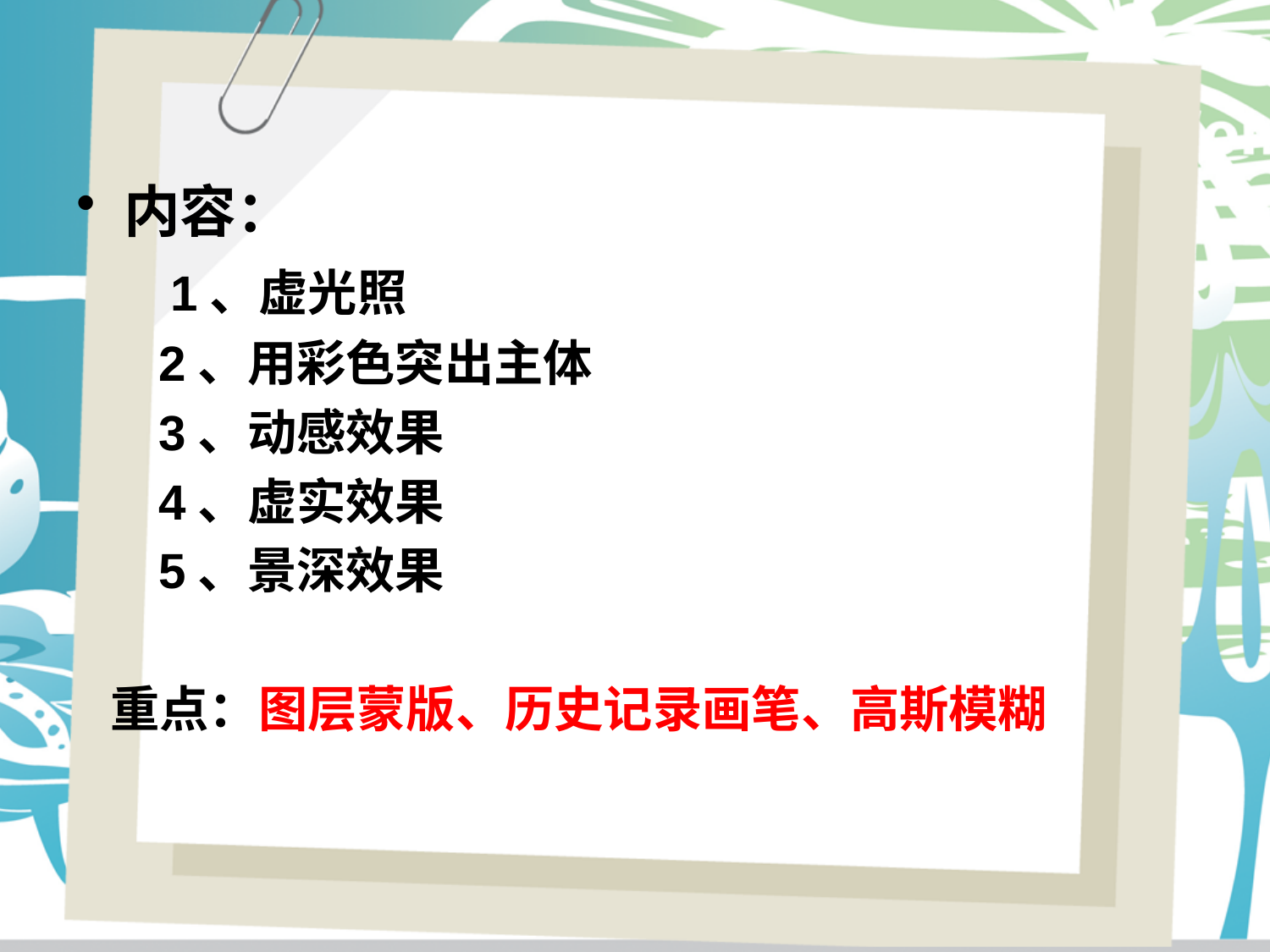

内容：
      1、虚光照
      2、用彩色突出主体
      3、动感效果
      4、虚实效果
      5、景深效果

  重点：图层蒙版、历史记录画笔、高斯模糊